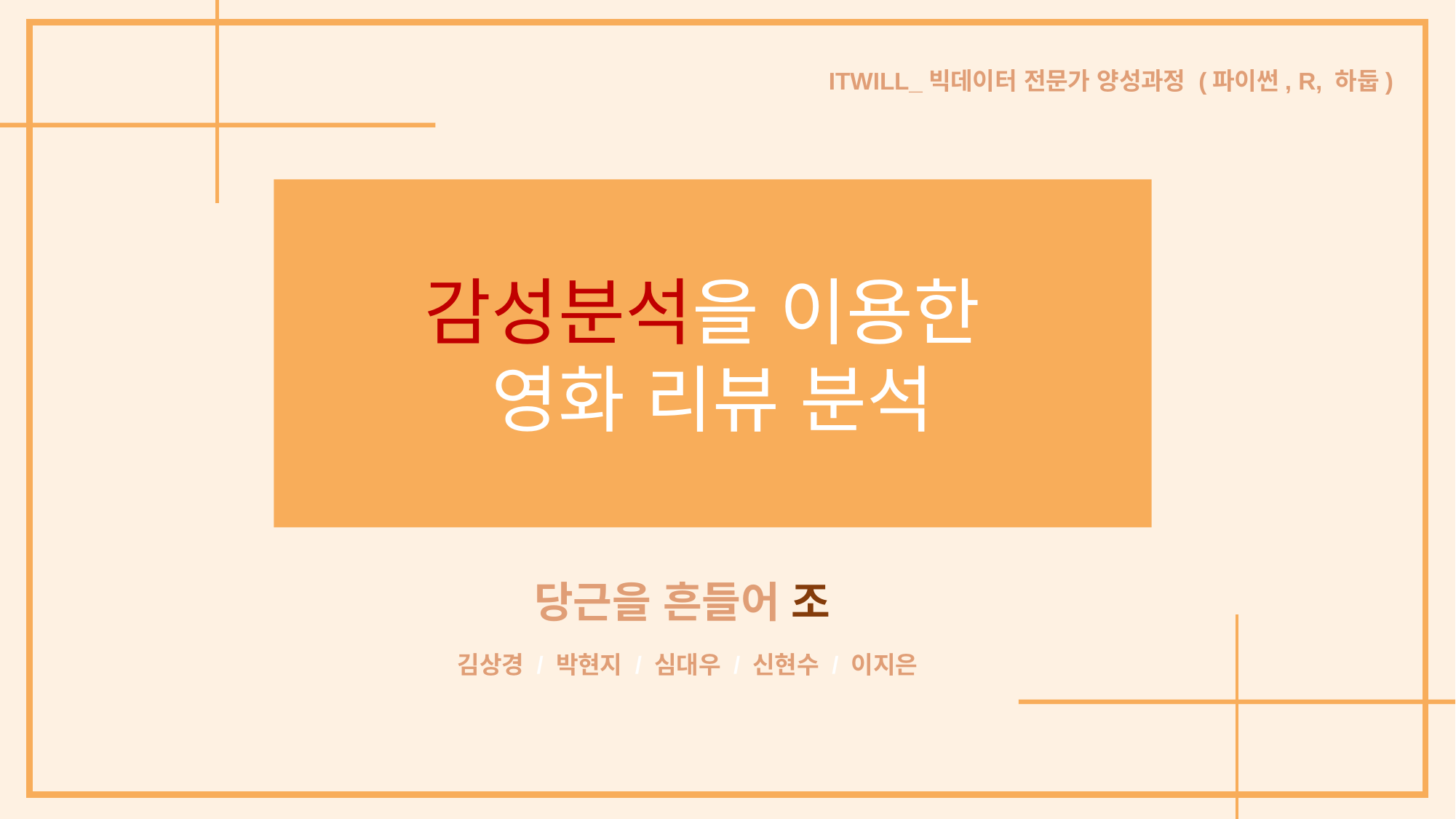

빅데이터 전문가 양성과정 (파이썬, R, 하둡)
ITWILL_빅데이터 전문가 양성과정 (파이썬, R, 하둡)
감성분석을 이용한
영화 리뷰 분석
당근을 흔들어 조
김상경 / 박현지 / 심대우 / 신현수 / 이지은